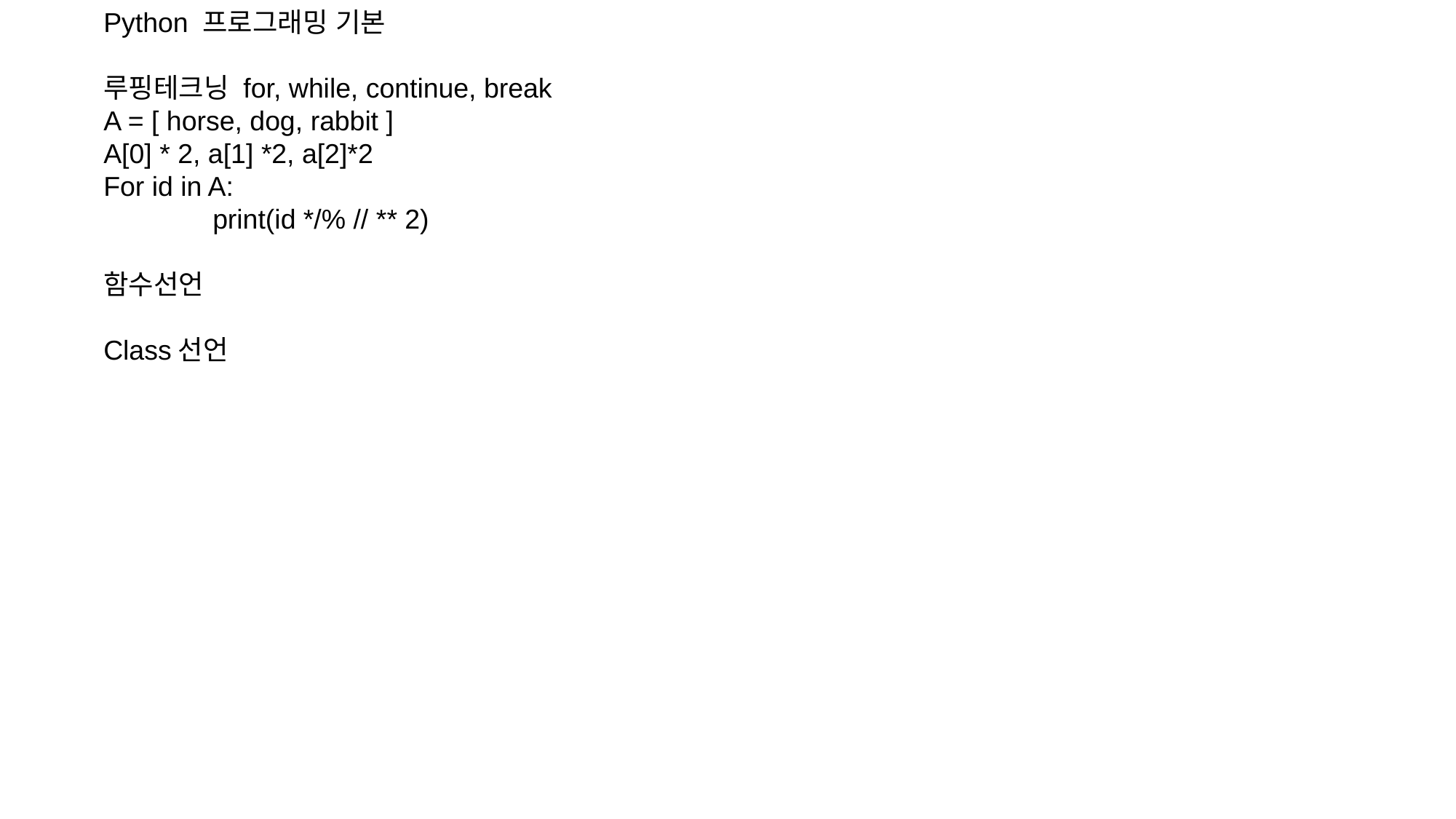

Python 프로그래밍 기본

루핑테크닝 for, while, continue, break
A = [ horse, dog, rabbit ]
A[0] * 2, a[1] *2, a[2]*2
For id in A:
	print(id */% // ** 2)

함수선언

Class선언